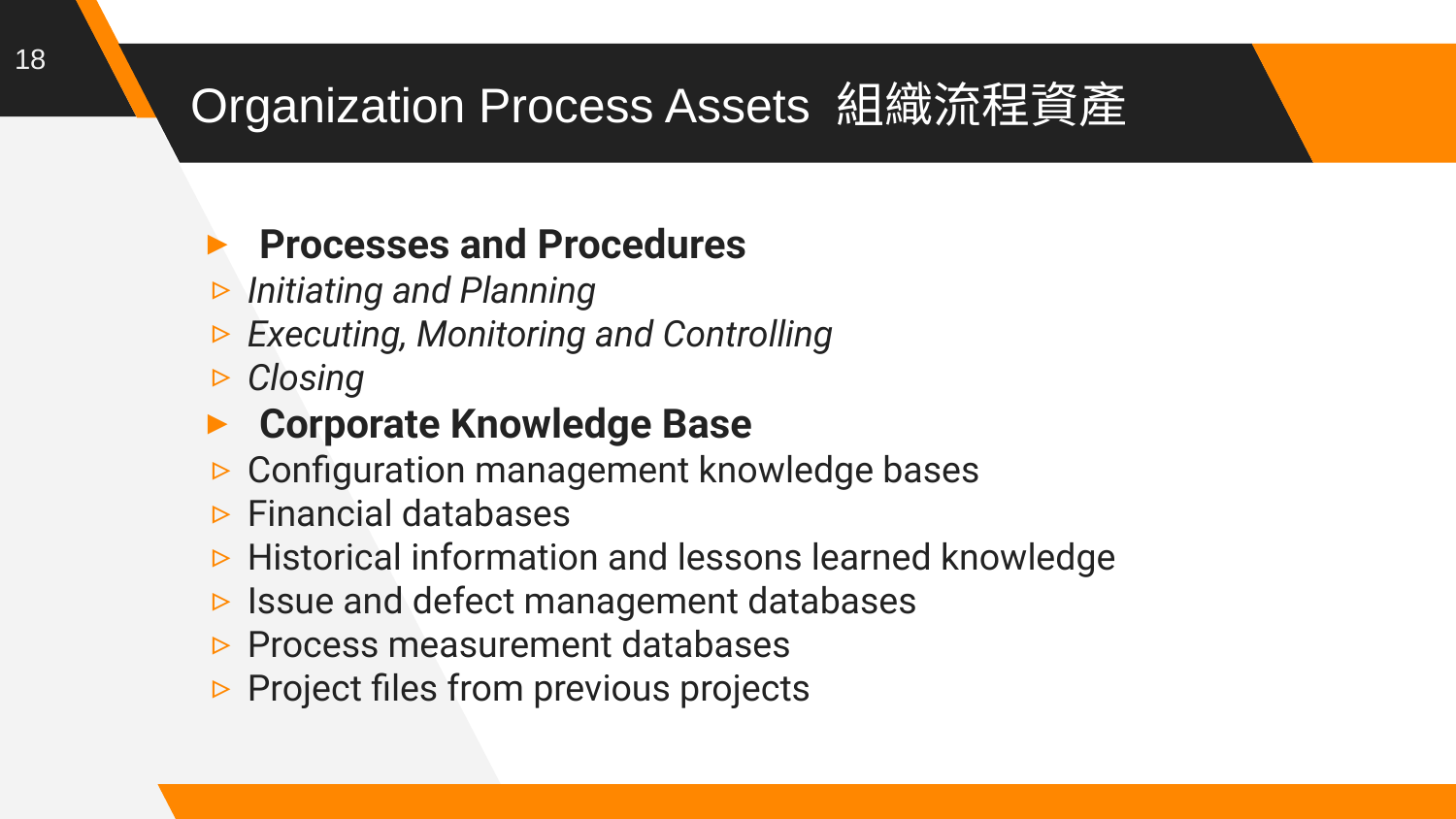

18
# Organization Process Assets 組織流程資產
Processes and Procedures
Initiating and Planning
Executing, Monitoring and Controlling
Closing
Corporate Knowledge Base
Configuration management knowledge bases
Financial databases
Historical information and lessons learned knowledge
Issue and defect management databases
Process measurement databases
Project files from previous projects